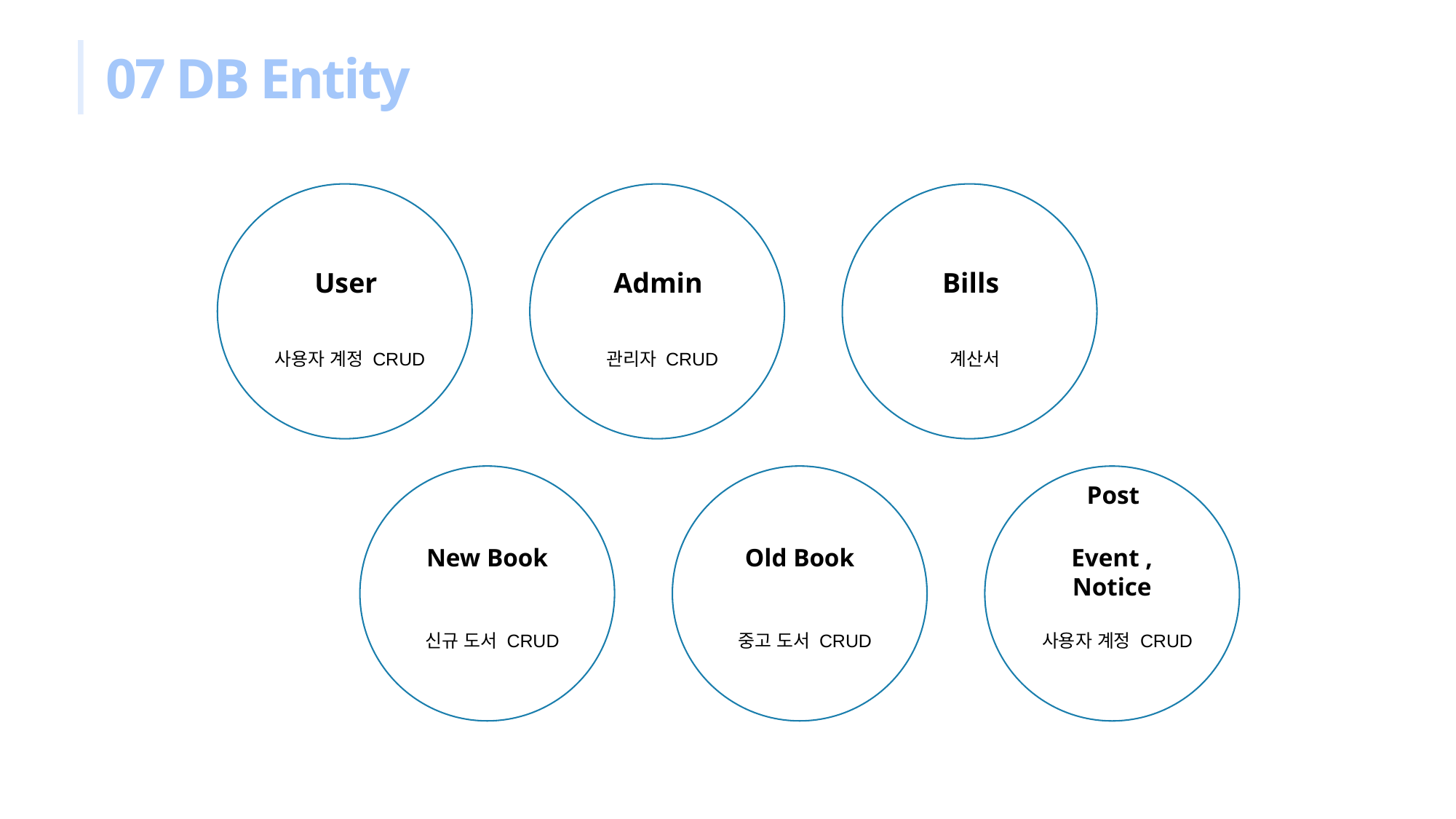

07 DB Entity

User
사용자 계정 CRUD

Admin
관리자 CRUD

Bills
계산서

New Book
신규 도서 CRUD

Old Book
중고 도서 CRUD

Post
Event , Notice
사용자 계정 CRUD